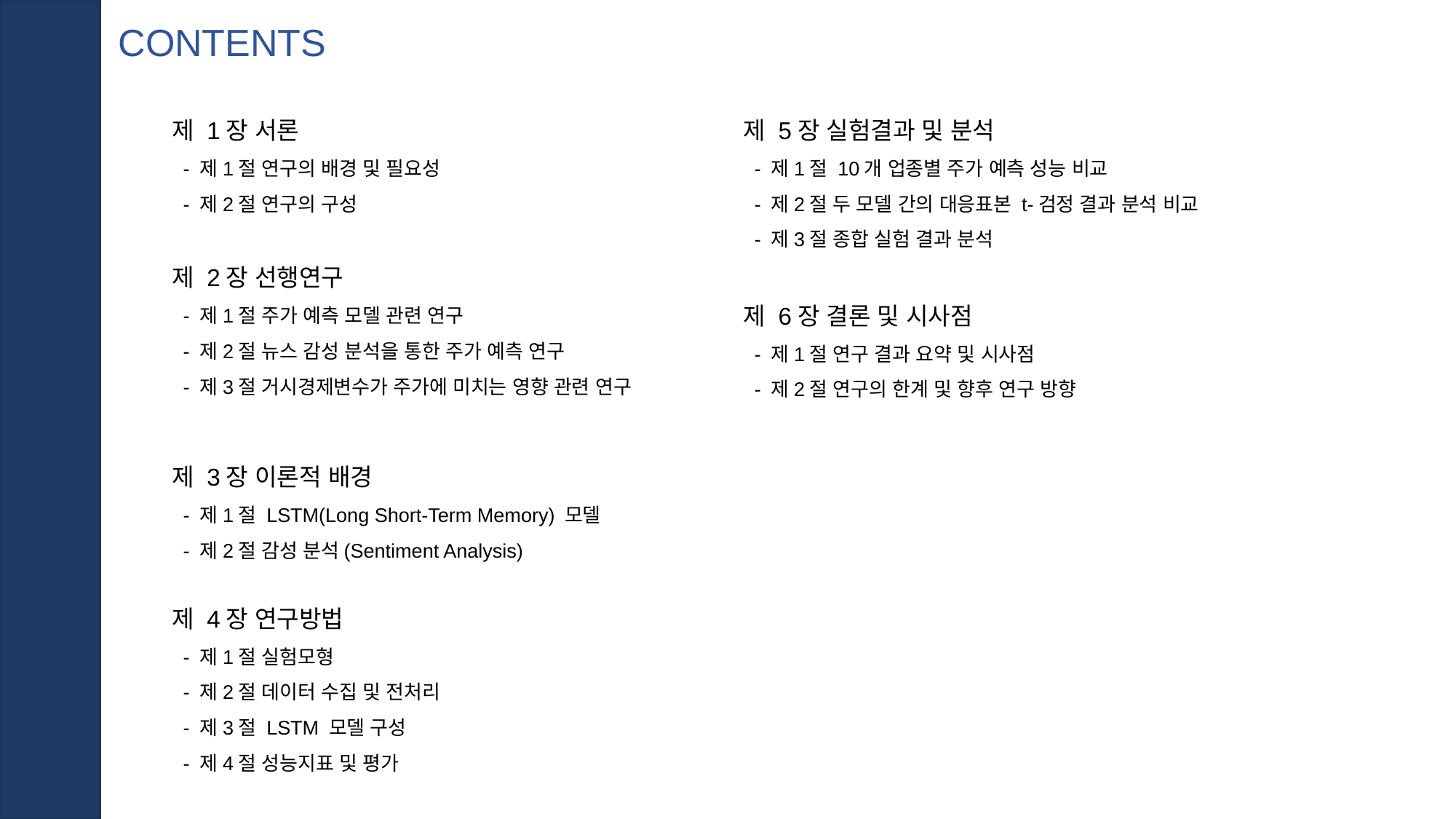

CONTENTS
제 1장 서론
  - 제1절 연구의 배경 및 필요성
  - 제2절 연구의 구성

제 2장 선행연구
  - 제1절 주가 예측 모델 관련 연구
  - 제2절 뉴스 감성 분석을 통한 주가 예측 연구
  - 제3절 거시경제변수가 주가에 미치는 영향 관련 연구

제 3장 이론적 배경
  - 제1절 LSTM(Long Short-Term Memory) 모델
  - 제2절 감성 분석(Sentiment Analysis)

제 4장 연구방법
  - 제1절 실험모형
  - 제2절 데이터 수집 및 전처리
  - 제3절 LSTM 모델 구성
  - 제4절 성능지표 및 평가
제 5장 실험결과 및 분석
  - 제1절 10개 업종별 주가 예측 성능 비교
  - 제2절 두 모델 간의 대응표본 t-검정 결과 분석 비교
  - 제3절 종합 실험 결과 분석

제 6장 결론 및 시사점
  - 제1절 연구 결과 요약 및 시사점
  - 제2절 연구의 한계 및 향후 연구 방향